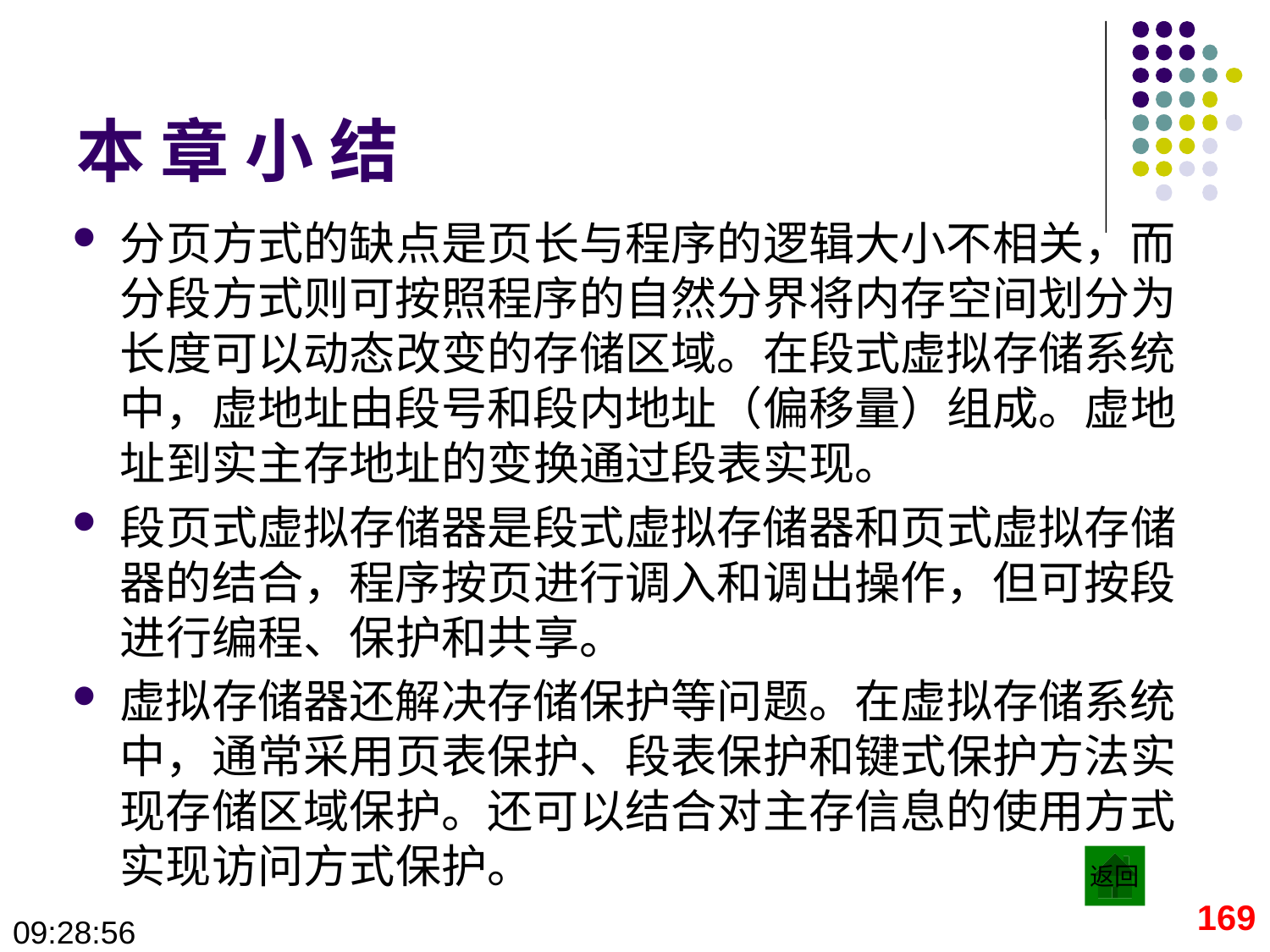

# 本 章 小 结
分页方式的缺点是页长与程序的逻辑大小不相关，而分段方式则可按照程序的自然分界将内存空间划分为长度可以动态改变的存储区域。在段式虚拟存储系统中，虚地址由段号和段内地址（偏移量）组成。虚地址到实主存地址的变换通过段表实现。
段页式虚拟存储器是段式虚拟存储器和页式虚拟存储器的结合，程序按页进行调入和调出操作，但可按段进行编程、保护和共享。
虚拟存储器还解决存储保护等问题。在虚拟存储系统中，通常采用页表保护、段表保护和键式保护方法实现存储区域保护。还可以结合对主存信息的使用方式实现访问方式保护。
返回
169
09:28:56